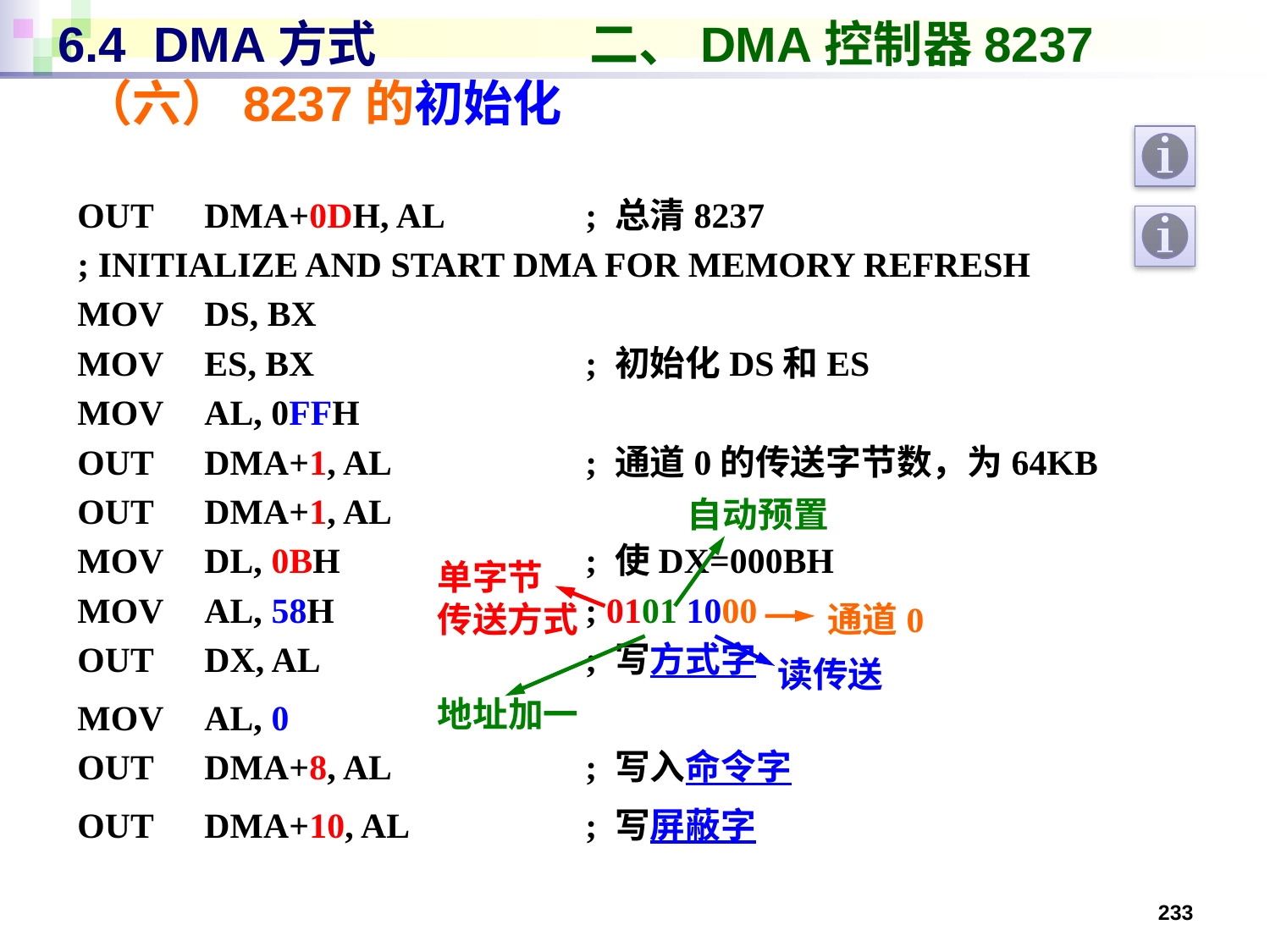

# 6.4  DMA方式                   二、DMA控制器8237 （六）8237的初始化

OUT	DMA+0DH, AL		; 总清8237
; INITIALIZE AND START DMA FOR MEMORY REFRESH
MOV	DS, BX
MOV	ES, BX			; 初始化DS和ES
MOV	AL, 0FFH
OUT	DMA+1, AL		; 通道0的传送字节数，为64KB
OUT	DMA+1, AL
MOV	DL, 0BH		; 使DX=000BH
MOV	AL, 58H		; 0101 1000
OUT	DX, AL			; 写方式字
MOV	AL, 0
OUT	DMA+8, AL		; 写入命令字
OUT	DMA+10, AL		; 写屏蔽字

自动预置

单字节
传送方式

通道0

读传送
地址加一
233